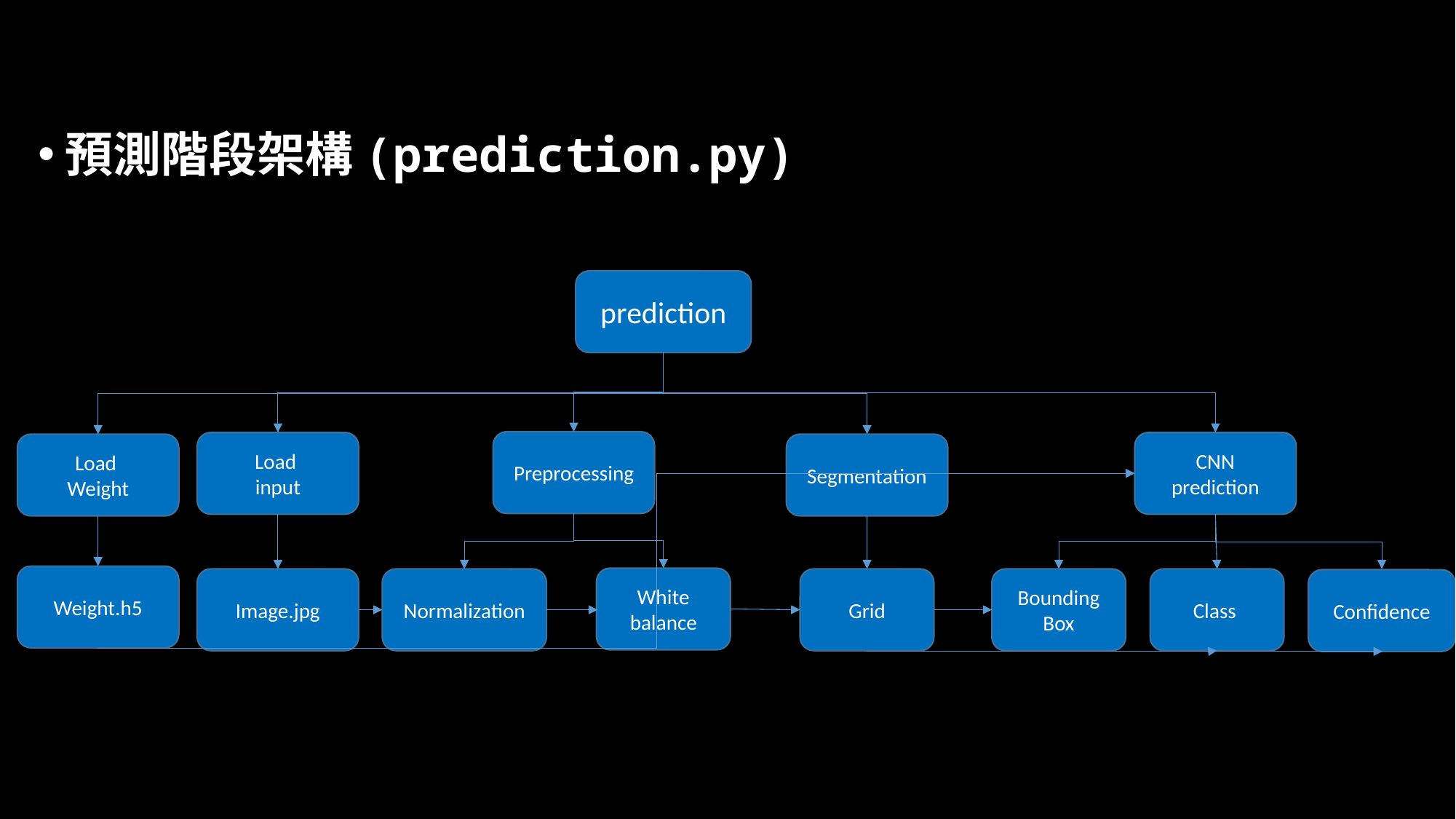

預測階段架構(prediction.py)
prediction
Preprocessing
Load
input
CNN
prediction
Load
Weight
Segmentation
Weight.h5
White balance
Image.jpg
Normalization
Grid
Bounding Box
Class
Confidence